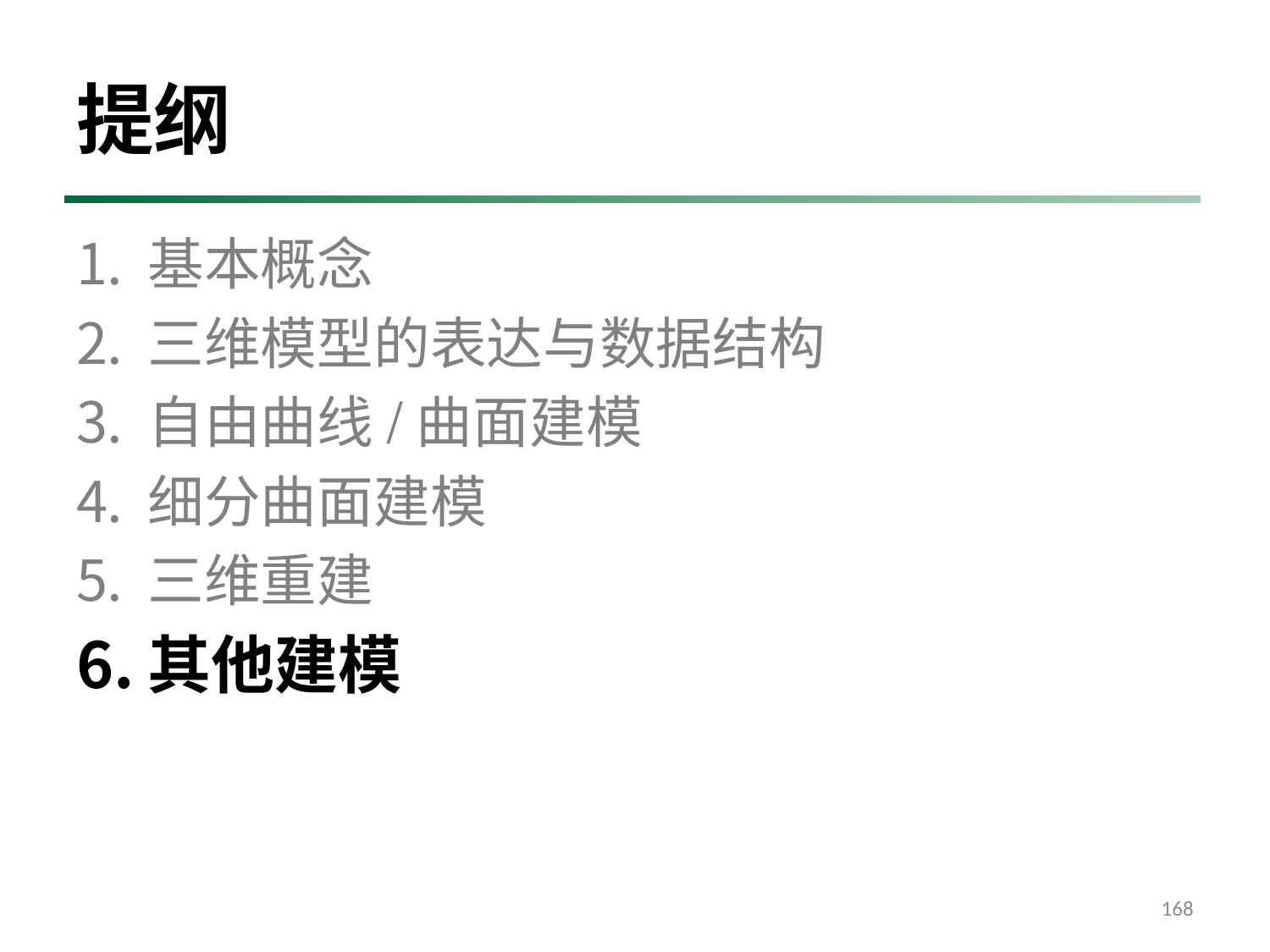

# 提纲
基本概念
三维模型的表达与数据结构
自由曲线/曲面建模
细分曲面建模
三维重建
其他建模
168